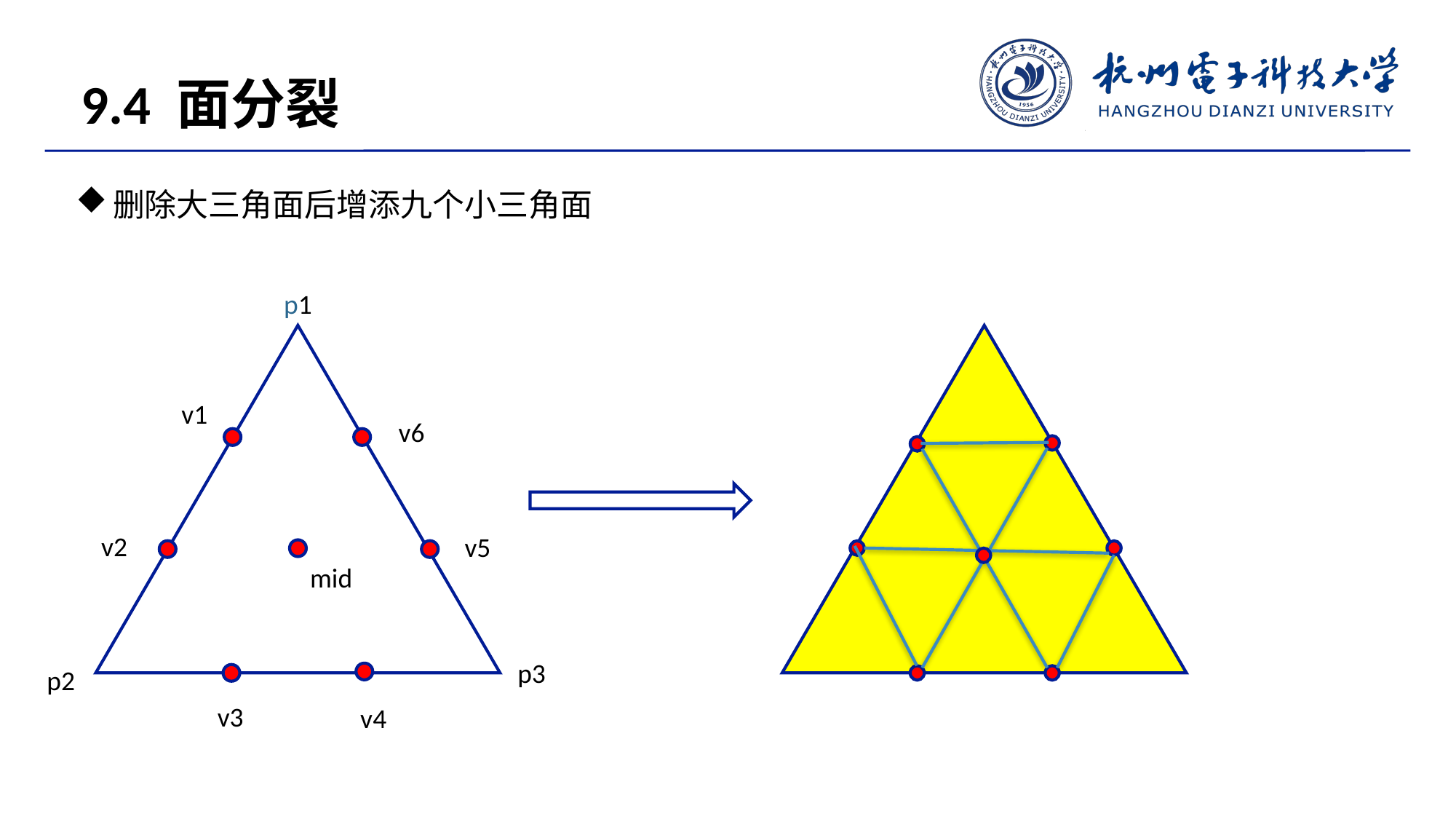

9.4 面分裂
删除大三角面后增添九个小三角面
p1

v1
v6

v2
v5

mid
p3
p2

v3
v4